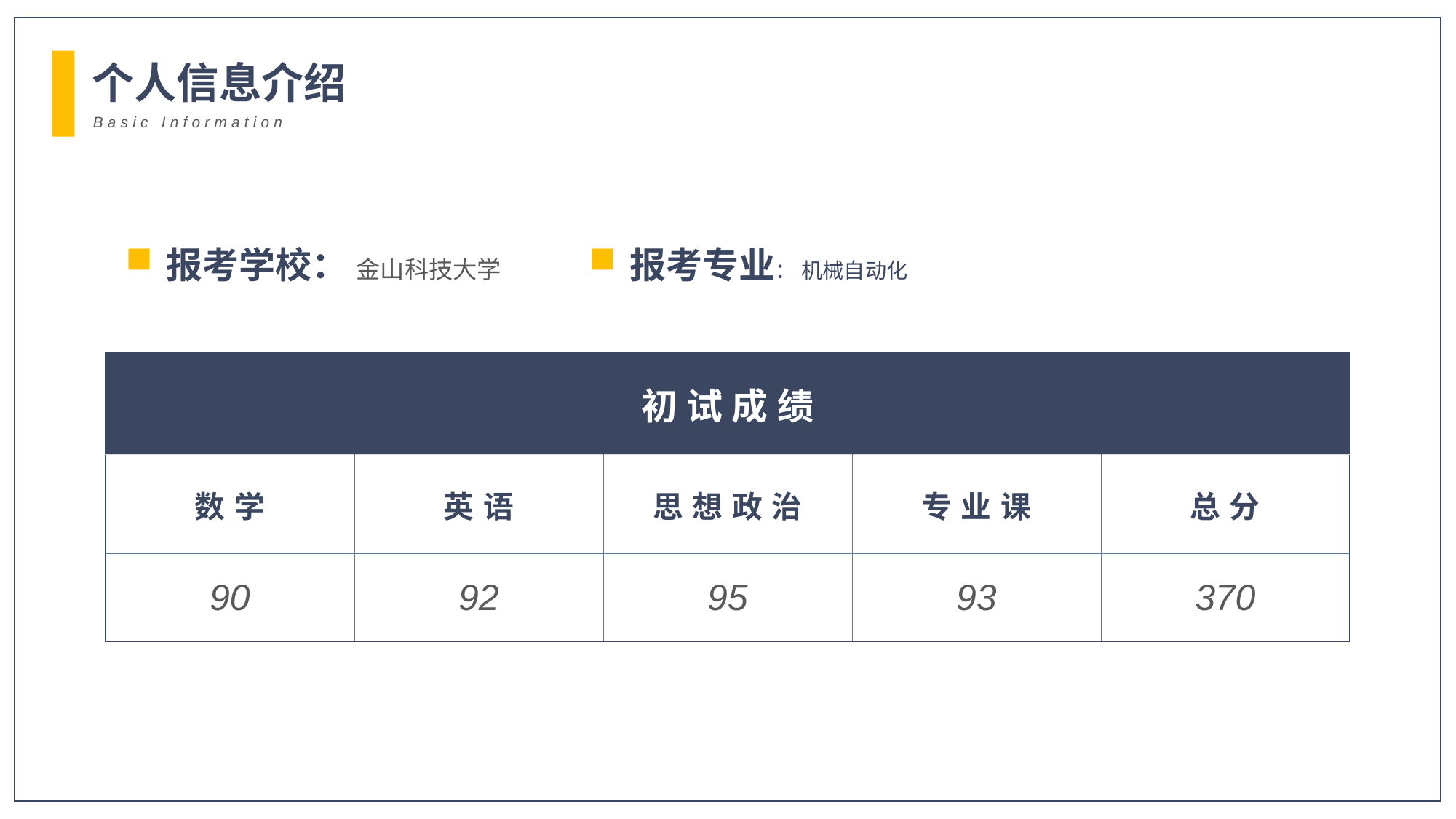

个人信息介绍
Basic Information

报考专业： 机械自动化
报考学校： 金山科技大学
| 初试成绩 |  |  |  |  |
| --- | --- | --- | --- | --- |
| 数学 | 英语 | 思想政治 | 专业课 | 总分 |
| 90 | 92 | 95 | 93 | 370 |